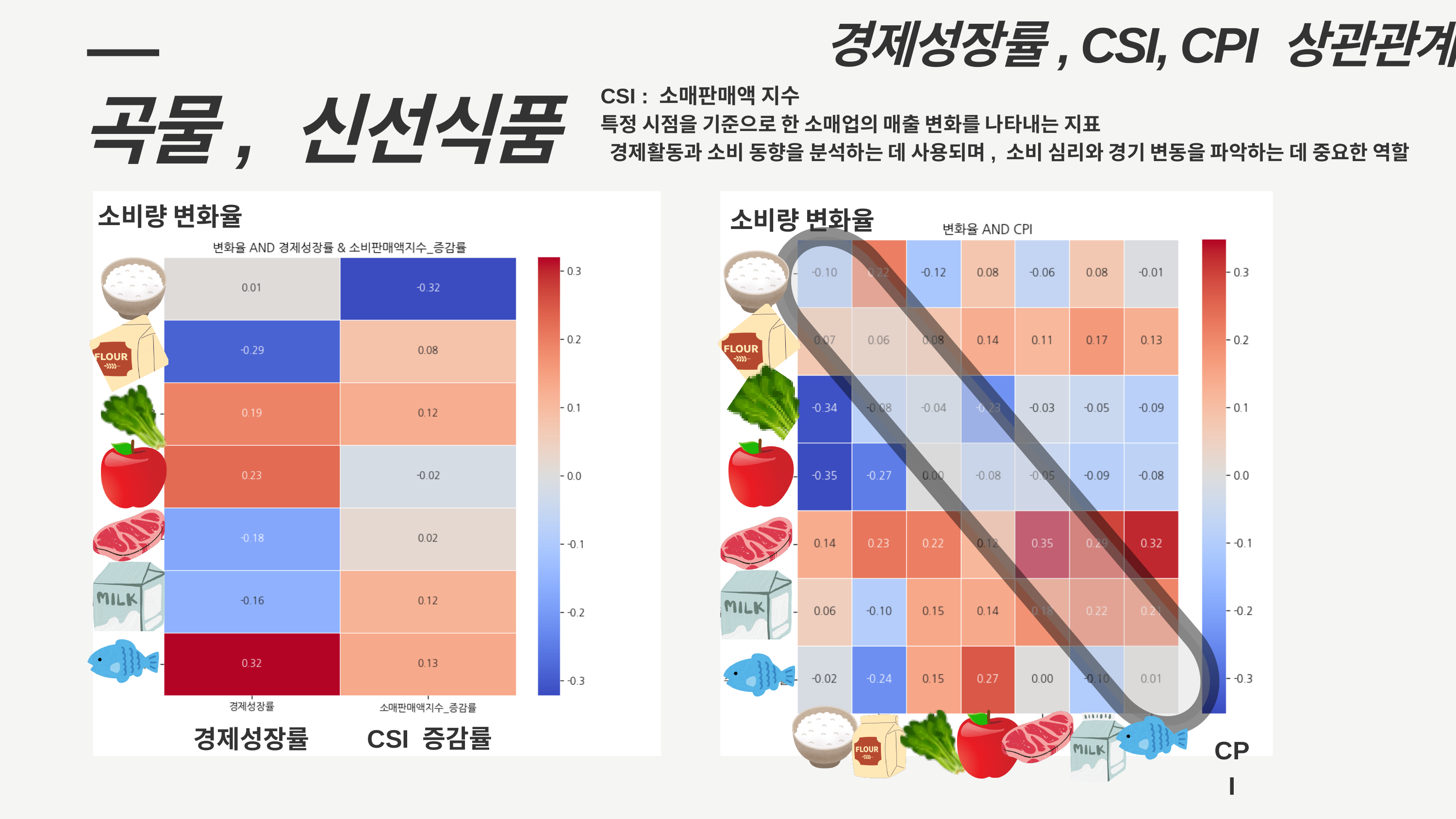

경제성장률, CSI, CPI 상관관계

CSI : 소매판매액 지수
특정 시점을 기준으로 한 소매업의 매출 변화를 나타내는 지표
 경제활동과 소비 동향을 분석하는 데 사용되며, 소비 심리와 경기 변동을 파악하는 데 중요한 역할
곡물, 신선식품

소비량 변화율
소비량 변화율

CSI 증감률
경제성장률
CPI